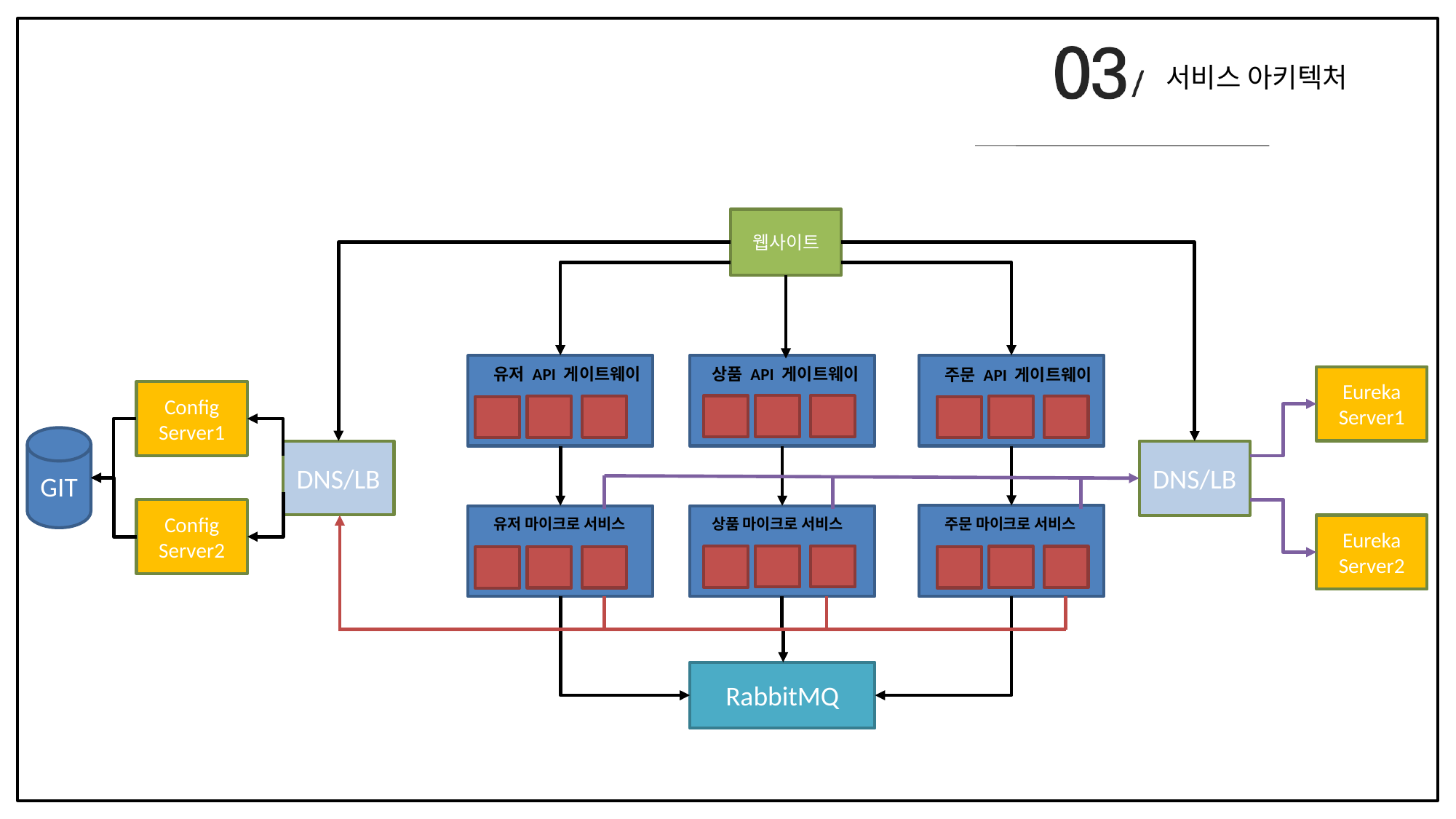

서비스 아키텍처

웹사이트

유저 API 게이트웨이

상품 API 게이트웨이

주문 API 게이트웨이

Eureka Server1

Config Server1

GIT
DNS/LB

DNS/LB

Config Server2

주문 마이크로 서비스

상품 마이크로 서비스

유저 마이크로 서비스

Eureka Server2

RabbitMQ